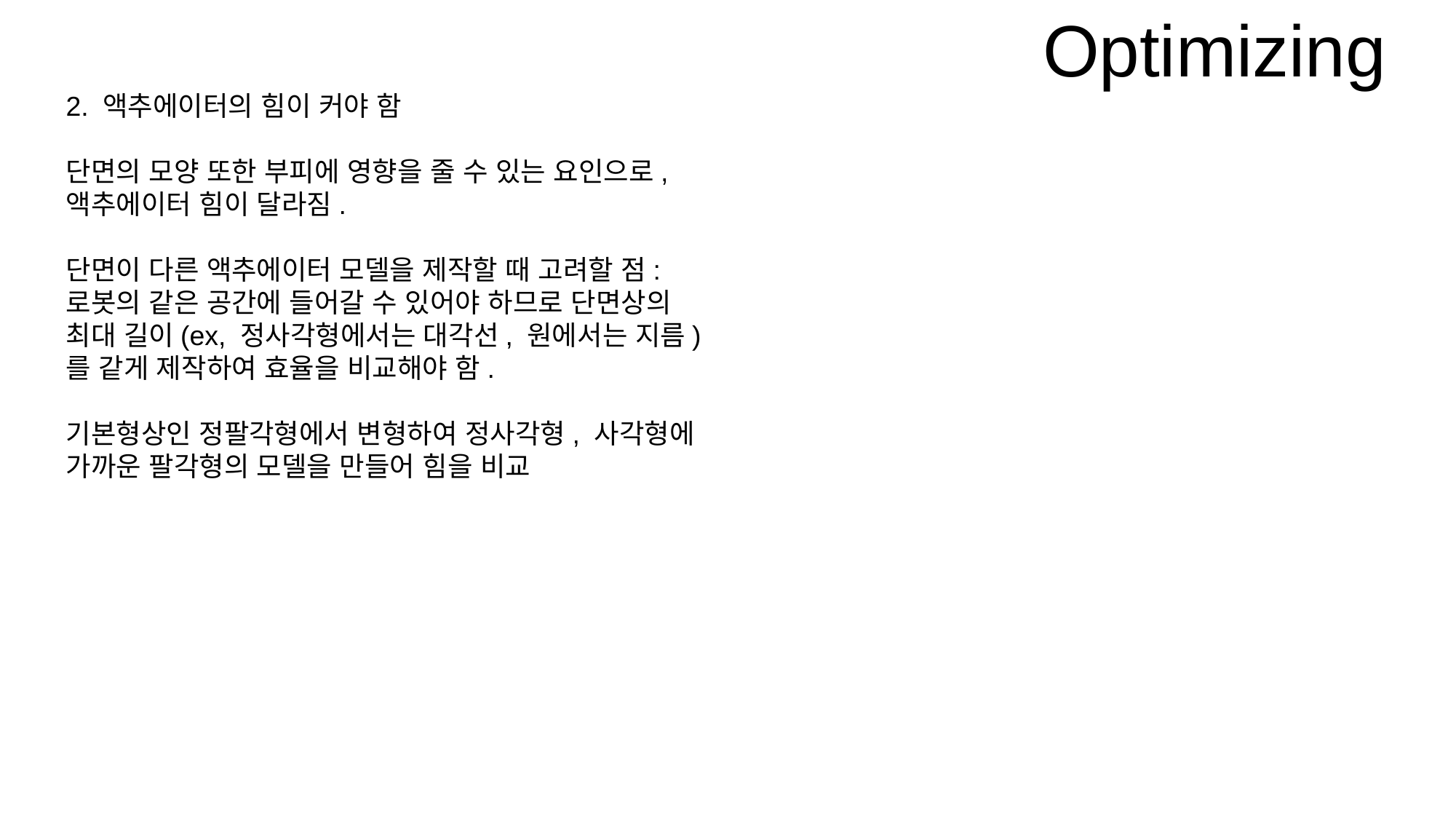

Optimizing
2. 액추에이터의 힘이 커야 함

단면의 모양 또한 부피에 영향을 줄 수 있는 요인으로, 액추에이터 힘이 달라짐.

단면이 다른 액추에이터 모델을 제작할 때 고려할 점:
로봇의 같은 공간에 들어갈 수 있어야 하므로 단면상의 최대 길이(ex, 정사각형에서는 대각선, 원에서는 지름)를 같게 제작하여 효율을 비교해야 함.

기본형상인 정팔각형에서 변형하여 정사각형, 사각형에 가까운 팔각형의 모델을 만들어 힘을 비교